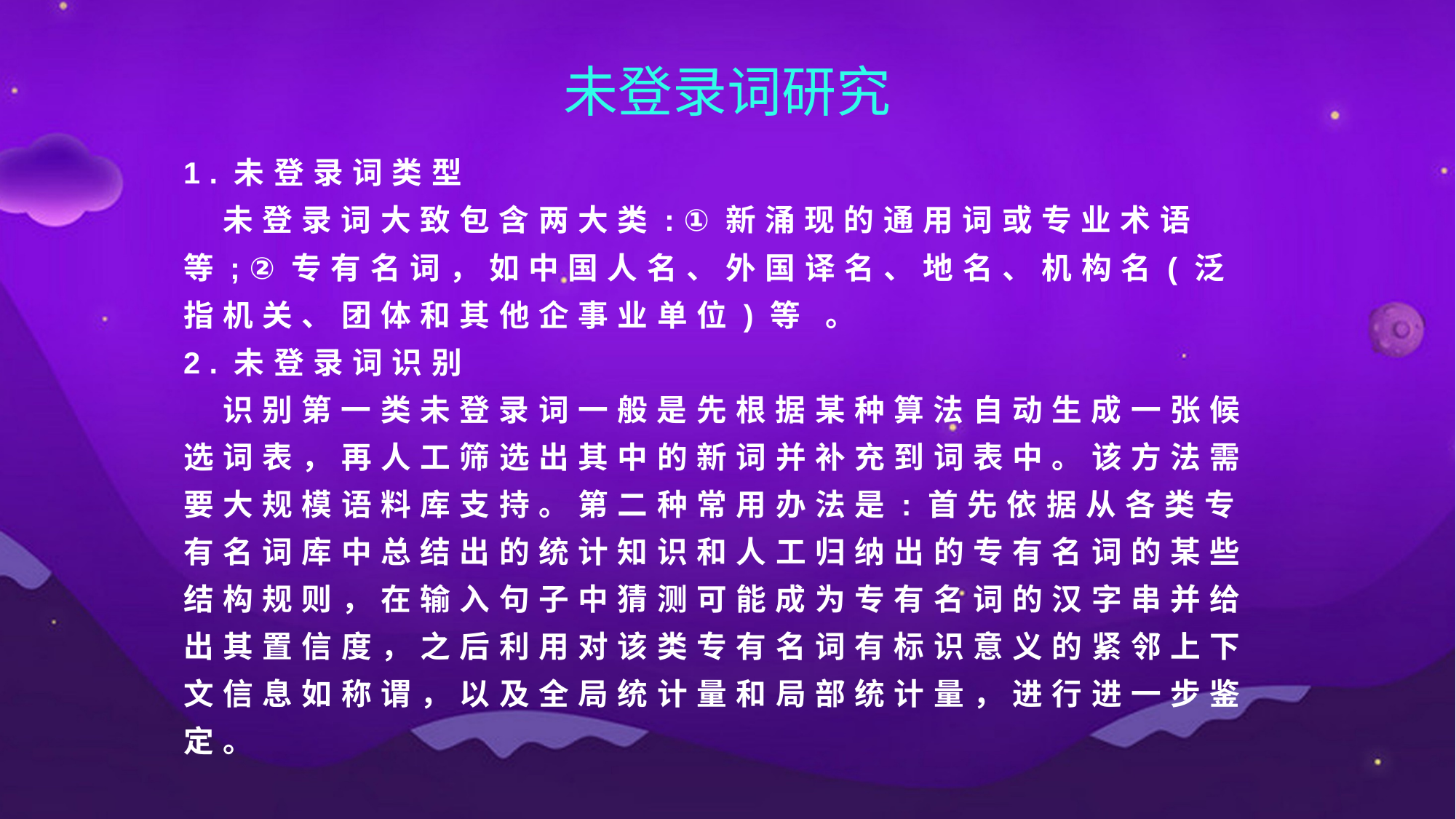

未登录词研究
1.未登录词类型
  未登录词大致包含两大类:①新涌现的通用词或专业术语等;②专有名词，如中国人名、外国译名、地名、机构名(泛指机关、团体和其他企事业单位)等 。
2.未登录词识别
  识别第一类未登录词一般是先根据某种算法自动生成一张候选词表，再人工筛选出其中的新词并补充到词表中。该方法需要大规模语料库支持。第二种常用办法是:首先依据从各类专有名词库中总结出的统计知识和人工归纳出的专有名词的某些结构规则，在输入句子中猜测可能成为专有名词的汉字串并给出其置信度，之后利用对该类专有名词有标识意义的紧邻上下文信息如称谓，以及全局统计量和局部统计量，进行进一步鉴定。